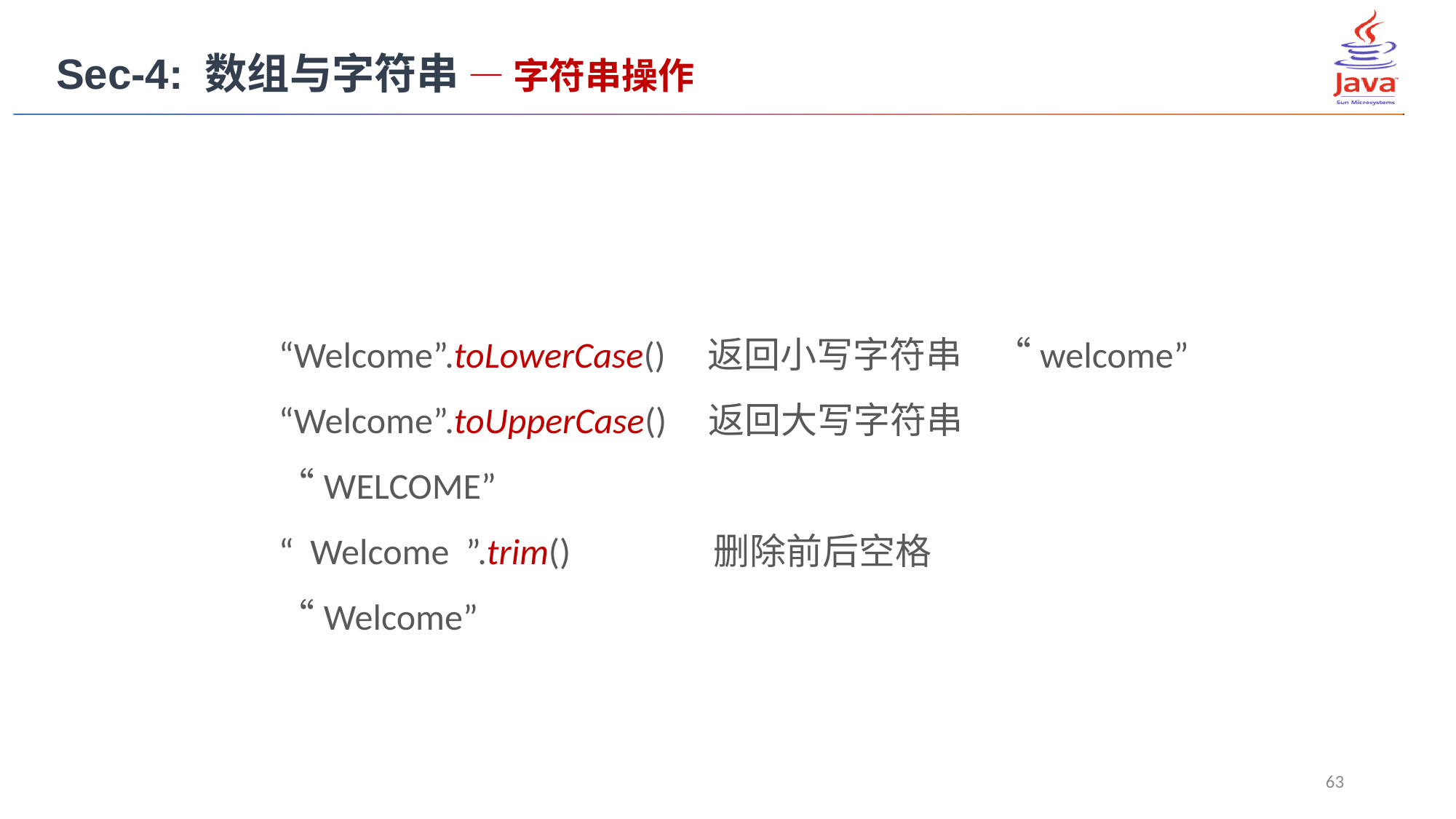

Sec-4: 数组与字符串 — 字符串操作
“Welcome”.toLowerCase()    返回小写字符串    “welcome”
“Welcome”.toUpperCase()    返回大写字符串    “WELCOME”
“  Welcome  ”.trim()	            删除前后空格        “Welcome”
63